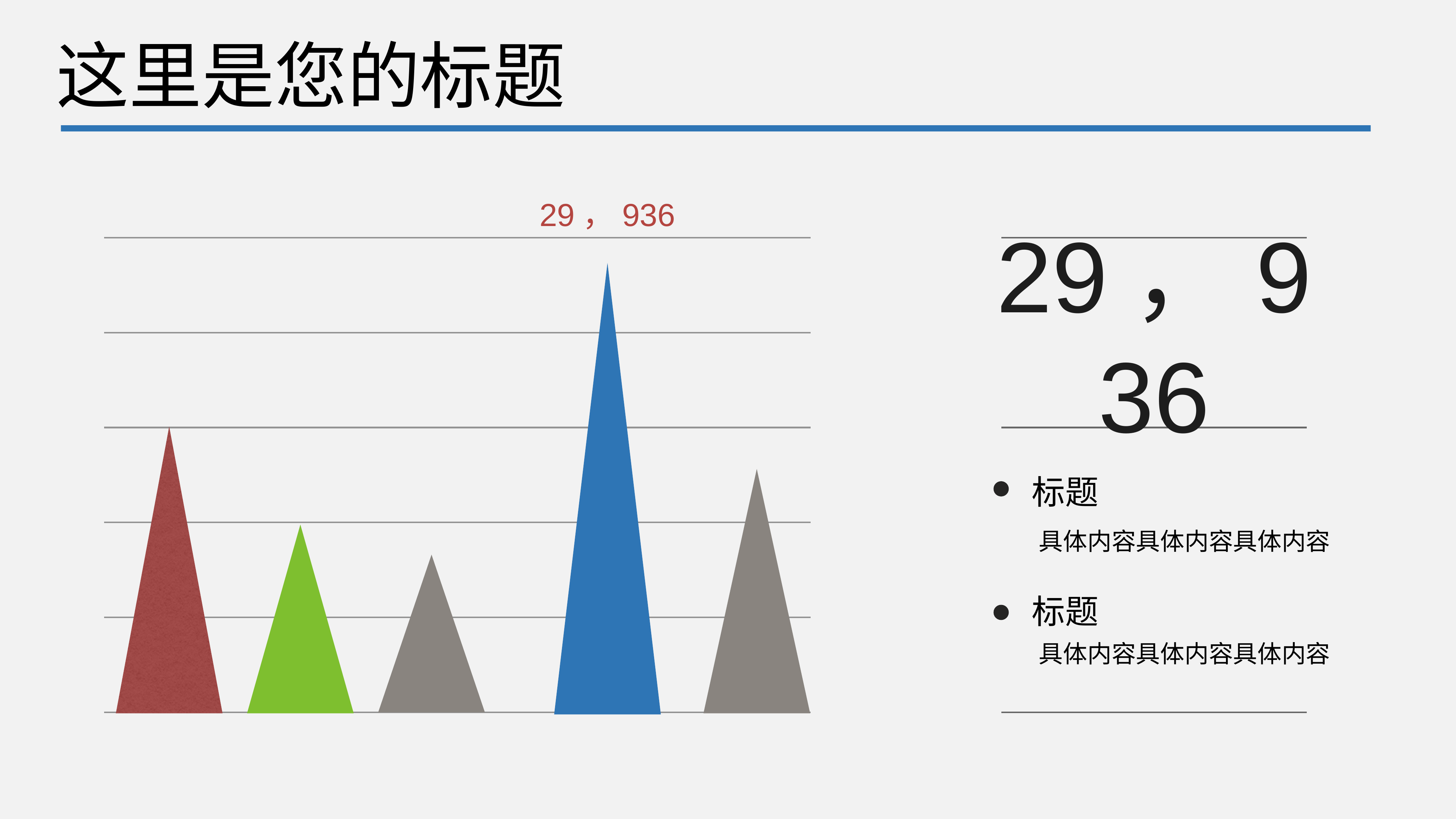

这里是您的标题

29，936

29，936

标题

具体内容具体内容具体内容
标题

具体内容具体内容具体内容